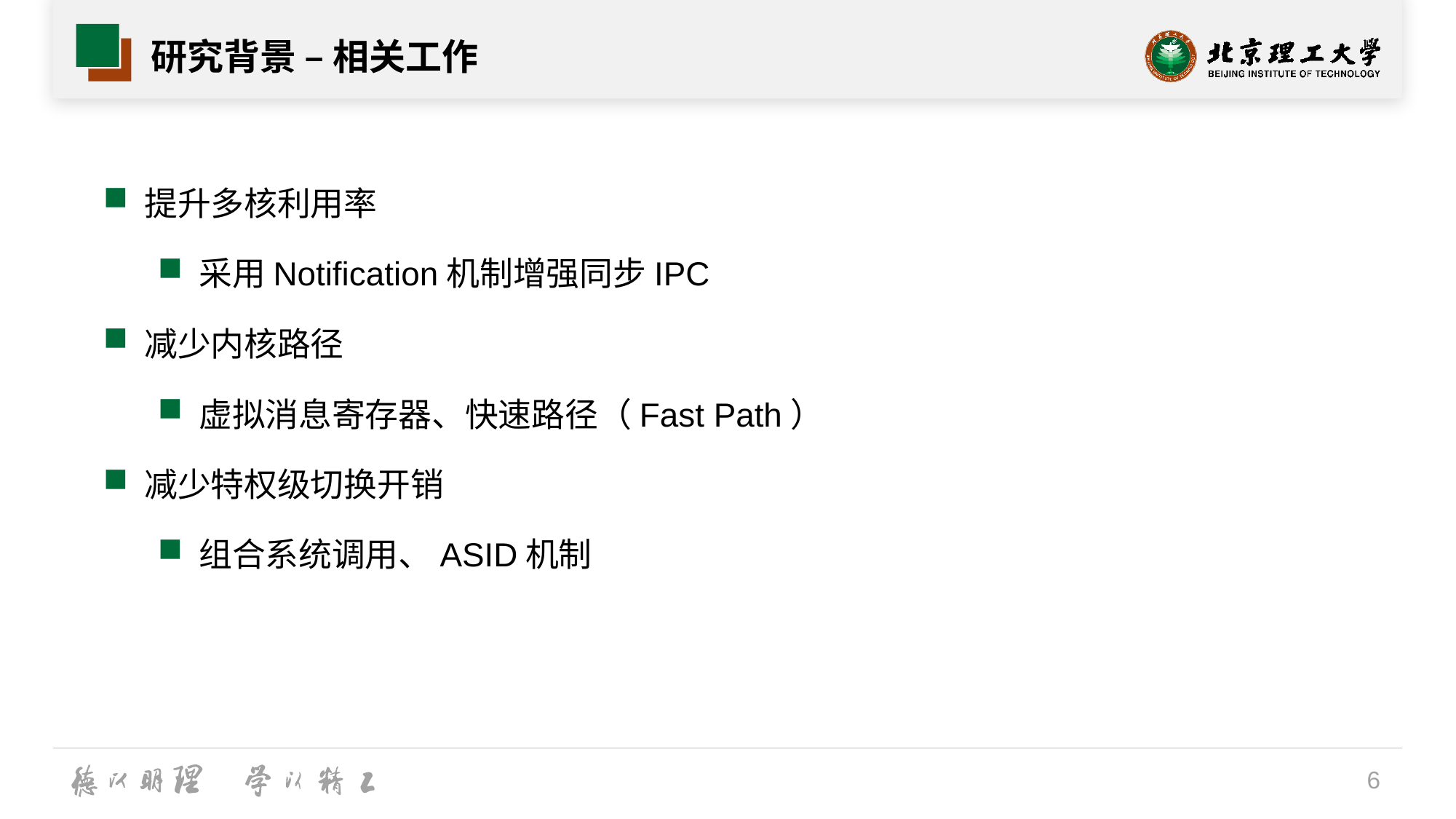

# 研究背景 – 相关工作
提升多核利用率
采用Notification机制增强同步IPC
减少内核路径
虚拟消息寄存器、快速路径（Fast Path）
减少特权级切换开销
组合系统调用、ASID机制